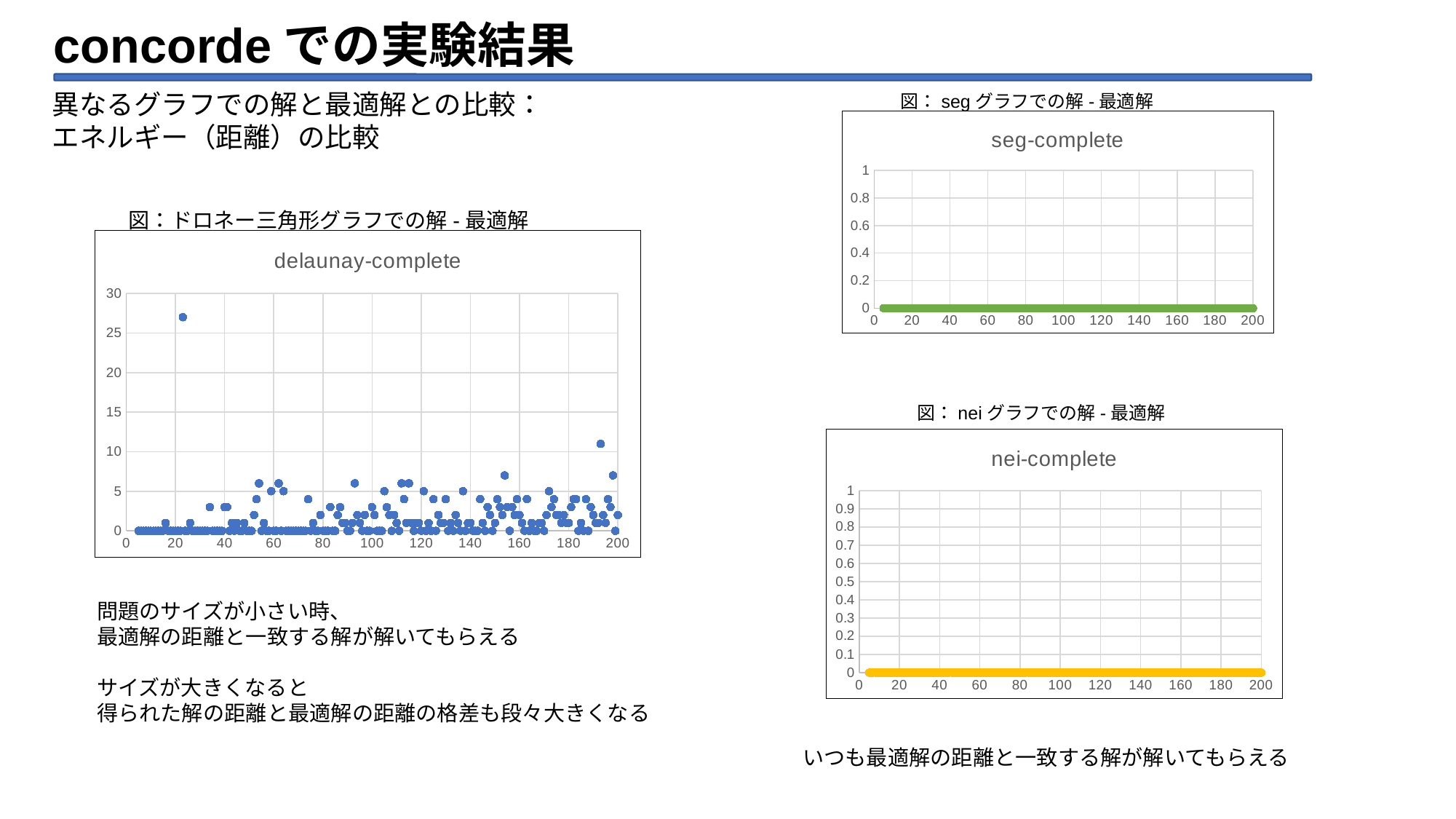

# concordeでの実験結果

異なるグラフでの解と最適解との比較：
エネルギー（距離）の比較
図：segグラフでの解-最適解

### Chart: seg-complete

| Category | check(seg-complete) |
|---|---|
図：ドロネー三角形グラフでの解-最適解

### Chart: delaunay-complete

| Category | check(de-complete) |
|---|---|
図：neiグラフでの解-最適解

### Chart: nei-complete

| Category | check(nei-complete) |
|---|---|
問題のサイズが小さい時、
最適解の距離と一致する解が解いてもらえる

サイズが大きくなると
得られた解の距離と最適解の距離の格差も段々大きくなる

いつも最適解の距離と一致する解が解いてもらえる